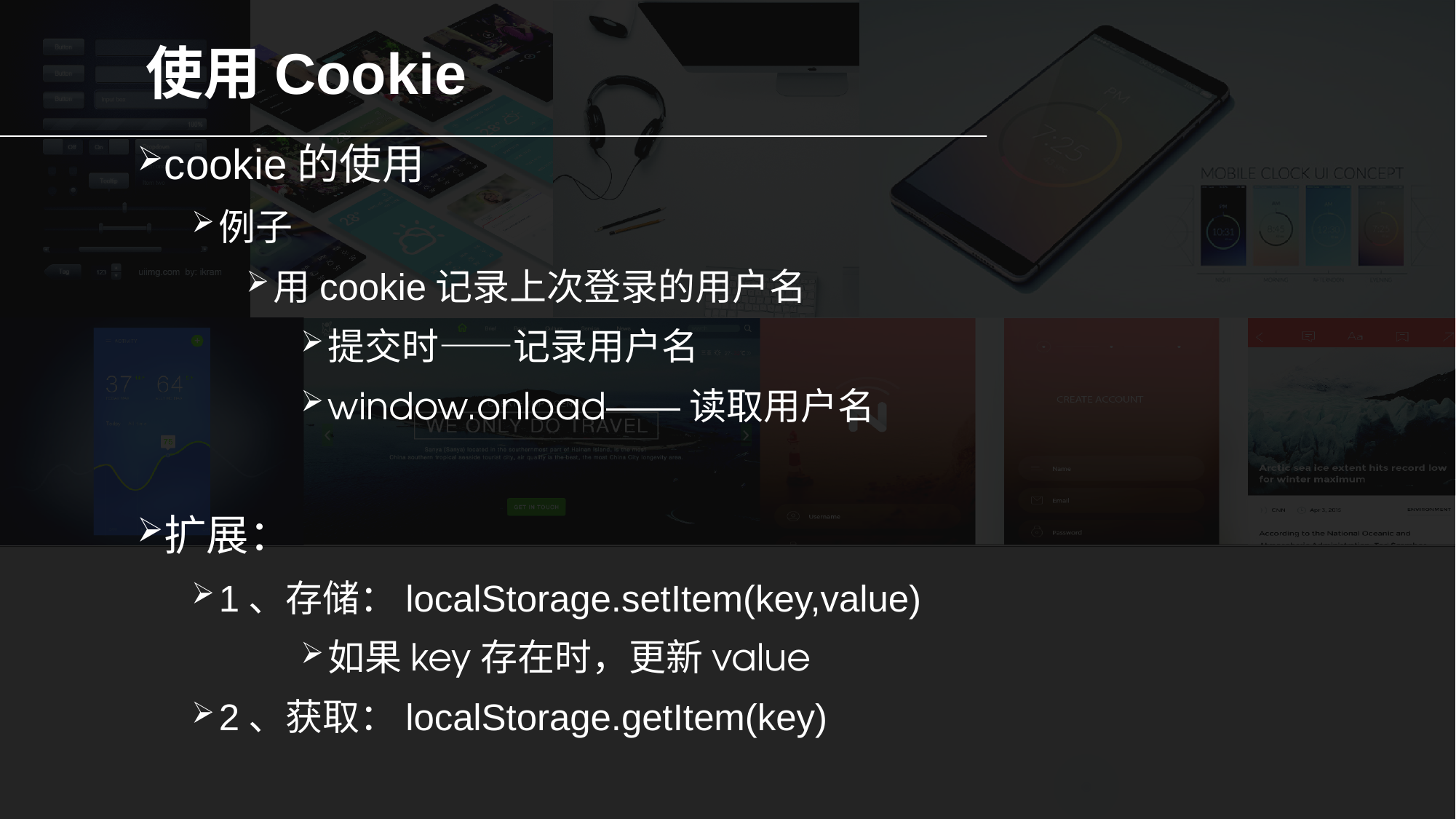

# 使用Cookie
cookie的使用
例子
用cookie记录上次登录的用户名
提交时——记录用户名
window.onload——读取用户名

扩展：
1、存储：localStorage.setItem(key,value)
如果key存在时，更新value
2、获取：localStorage.getItem(key)